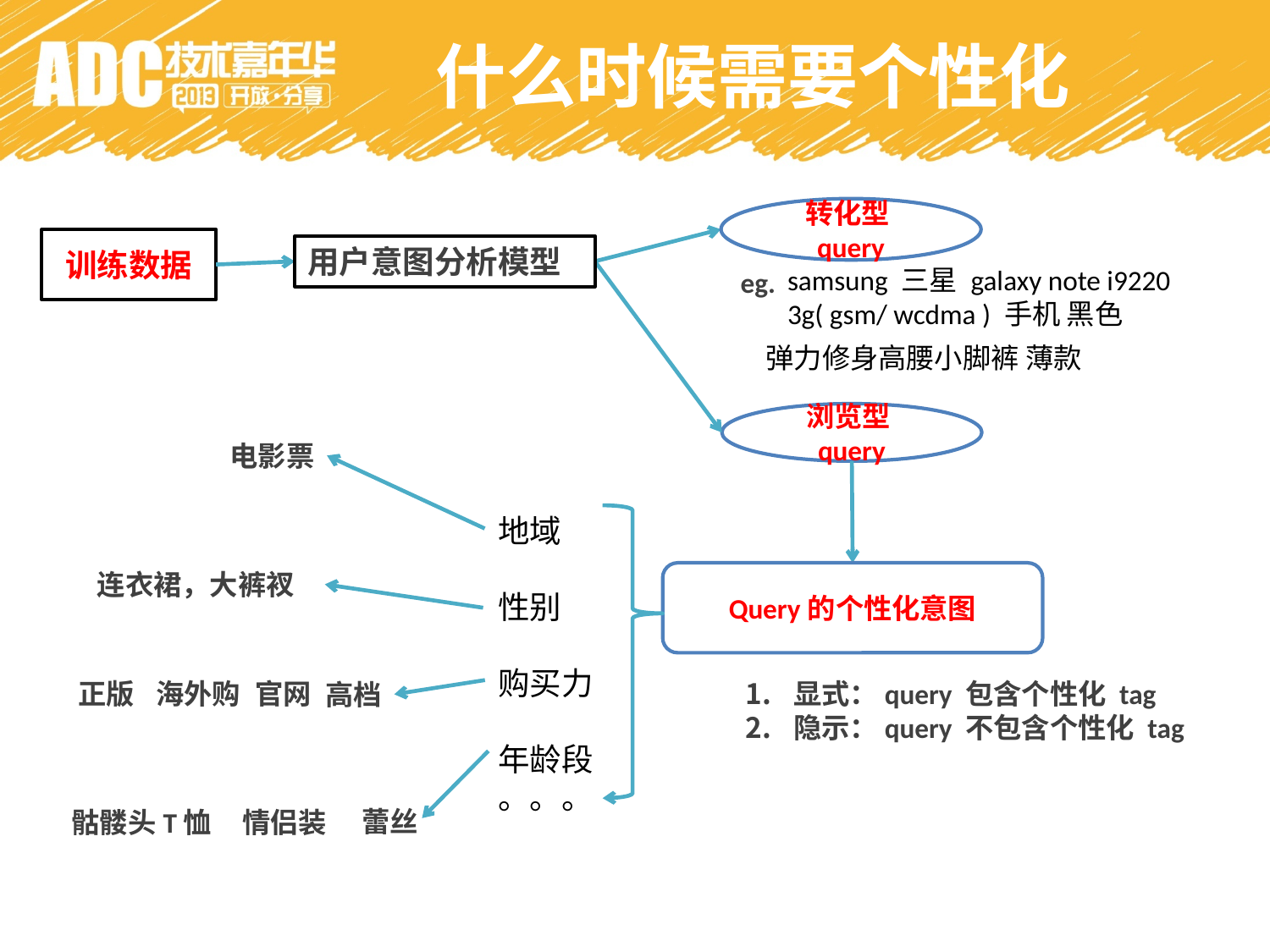

什么时候需要个性化
转化型query
训练数据
用户意图分析模型
samsung 三星 galaxy note i9220 3g( gsm/ wcdma ) 手机 黑色
eg.
弹力修身高腰小脚裤 薄款
浏览型query
 电影票

地域

性别

购买力

年龄段
。。。
连衣裙，大裤衩
Query的个性化意图
显式：query 包含个性化 tag
隐示：query 不包含个性化 tag
官网
正版
海外购
高档
蕾丝
骷髅头T恤
情侣装